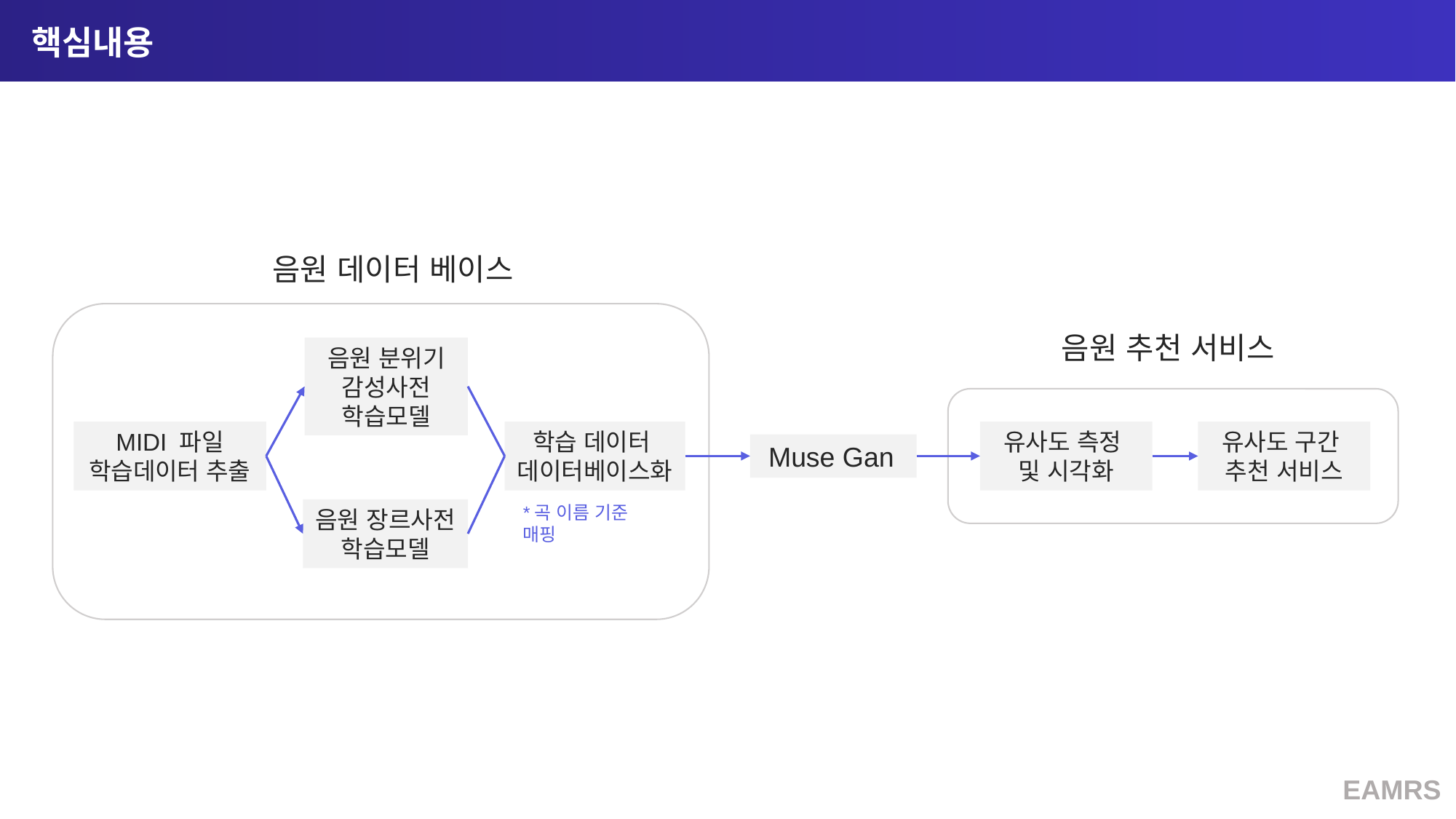

# 핵심내용
음원 데이터 베이스

음원 추천 서비스
음원 분위기 감성사전
학습모델

MIDI 파일
학습데이터 추출
학습 데이터
데이터베이스화
유사도 측정
및 시각화
유사도 구간
추천 서비스
 Muse Gan
*곡 이름 기준 매핑
음원 장르사전
학습모델